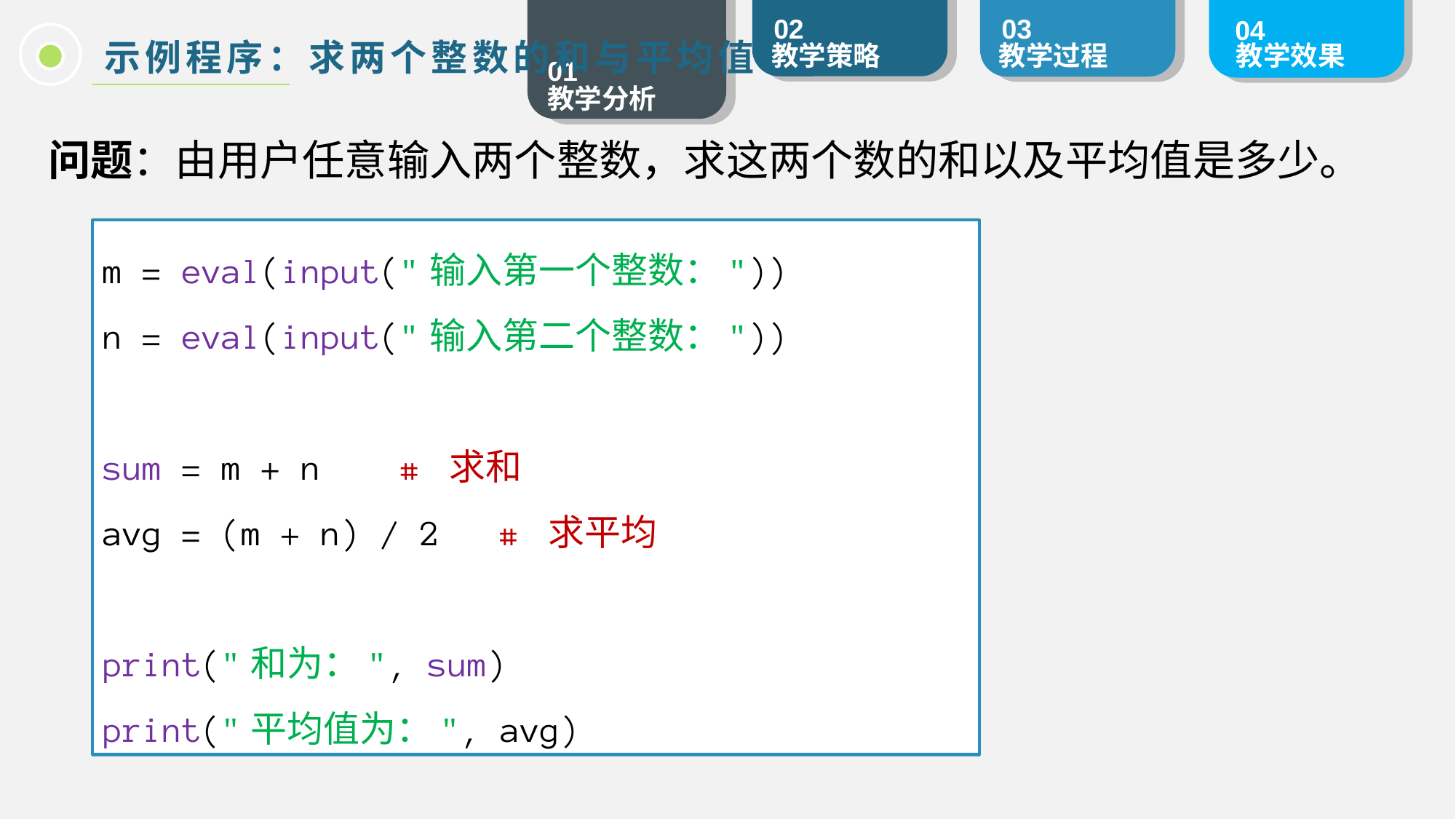

示例程序：求两个整数的和与平均值
问题：由用户任意输入两个整数，求这两个数的和以及平均值是多少。
m = eval(input("输入第一个整数："))
n = eval(input("输入第二个整数："))

sum = m + n    # 求和
avg = (m + n) / 2   # 求平均

print("和为：", sum)
print("平均值为：", avg)